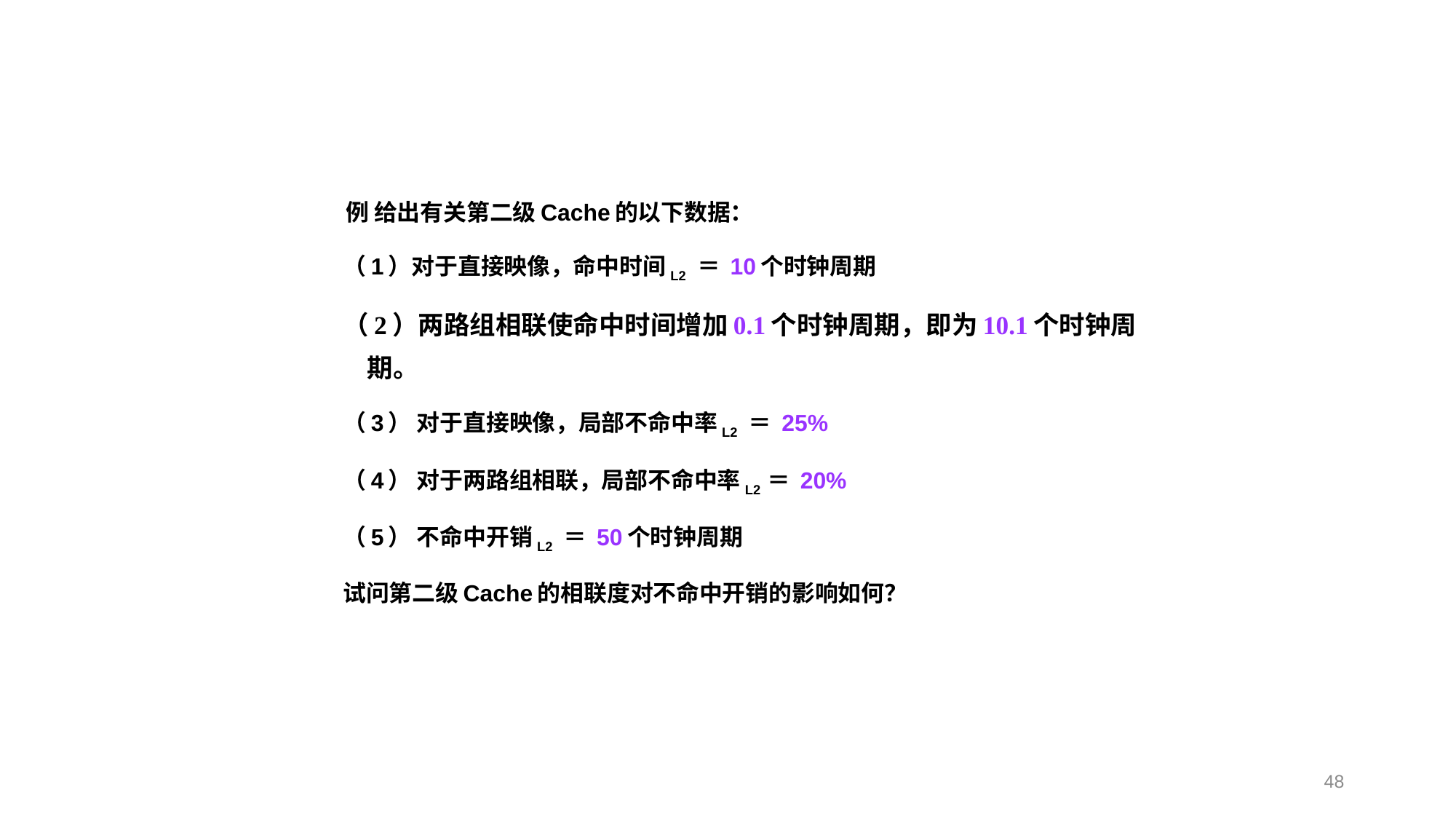

例 给出有关第二级Cache的以下数据：
    （1）对于直接映像，命中时间L2 ＝ 10个时钟周期
    （2）两路组相联使命中时间增加0.1个时钟周期，即为10.1个时钟周期。
    （3） 对于直接映像，局部不命中率L2 ＝ 25%
    （4） 对于两路组相联，局部不命中率L2 ＝ 20%
    （5） 不命中开销L2 ＝ 50个时钟周期
    试问第二级Cache的相联度对不命中开销的影响如何？
48